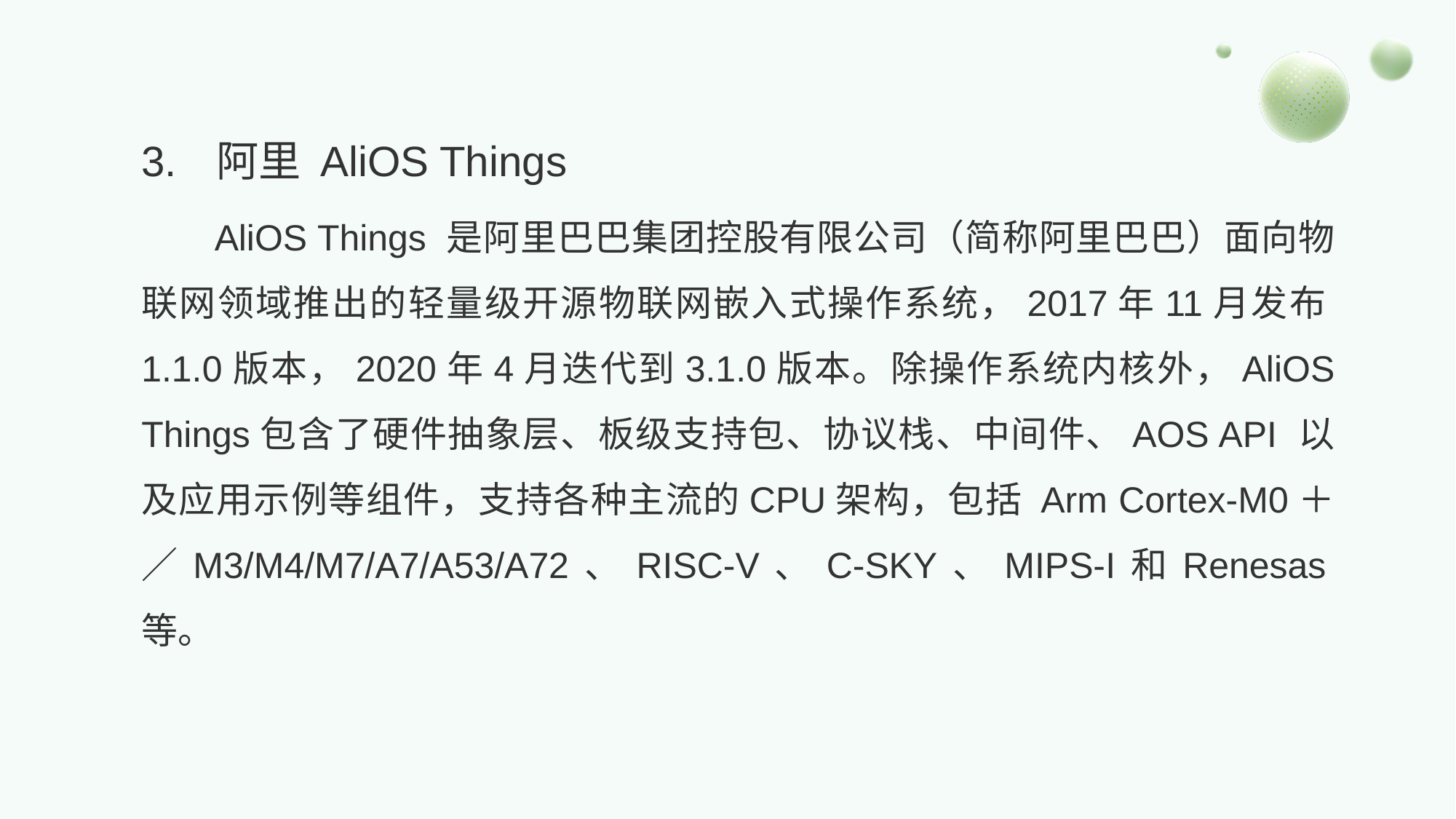

3.	  阿里 AliOS Things
AliOS Things 是阿里巴巴集团控股有限公司（简称阿里巴巴）面向物联网领域推出的轻量级开源物联网嵌入式操作系统，2017年11月发布1.1.0版本，2020年4月迭代到3.1.0版本。除操作系统内核外，AliOS Things包含了硬件抽象层、板级支持包、协议栈、中间件、AOS API 以及应用示例等组件，支持各种主流的CPU架构，包括 Arm Cortex-M0＋／M3/M4/M7/A7/A53/A72、RISC-V、C-SKY、MIPS-I和Renesas等。